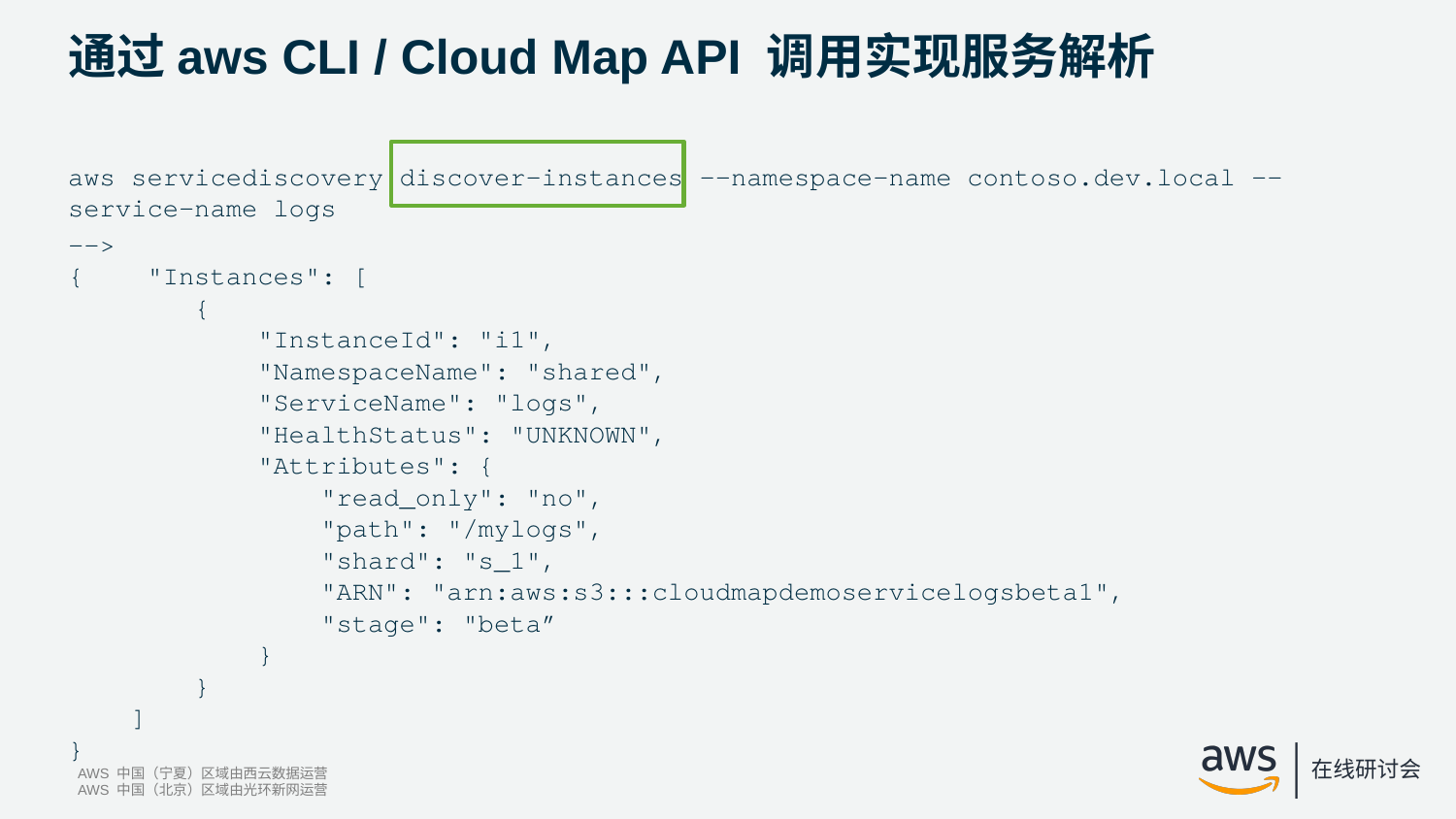

# 通过aws CLI / Cloud Map API 调用实现服务解析

aws servicediscovery discover-instances --namespace-name contoso.dev.local --service-name logs
-->
{    "Instances": [
        {
            "InstanceId": "i1", 
            "NamespaceName": "shared", 
            "ServiceName": "logs",
            "HealthStatus": "UNKNOWN", 
            "Attributes": {
                "read_only": "no", 
                "path": "/mylogs", 
                "shard": "s_1", 
                "ARN": "arn:aws:s3:::cloudmapdemoservicelogsbeta1", 
                "stage": "beta”
            }
        }
    ]
}